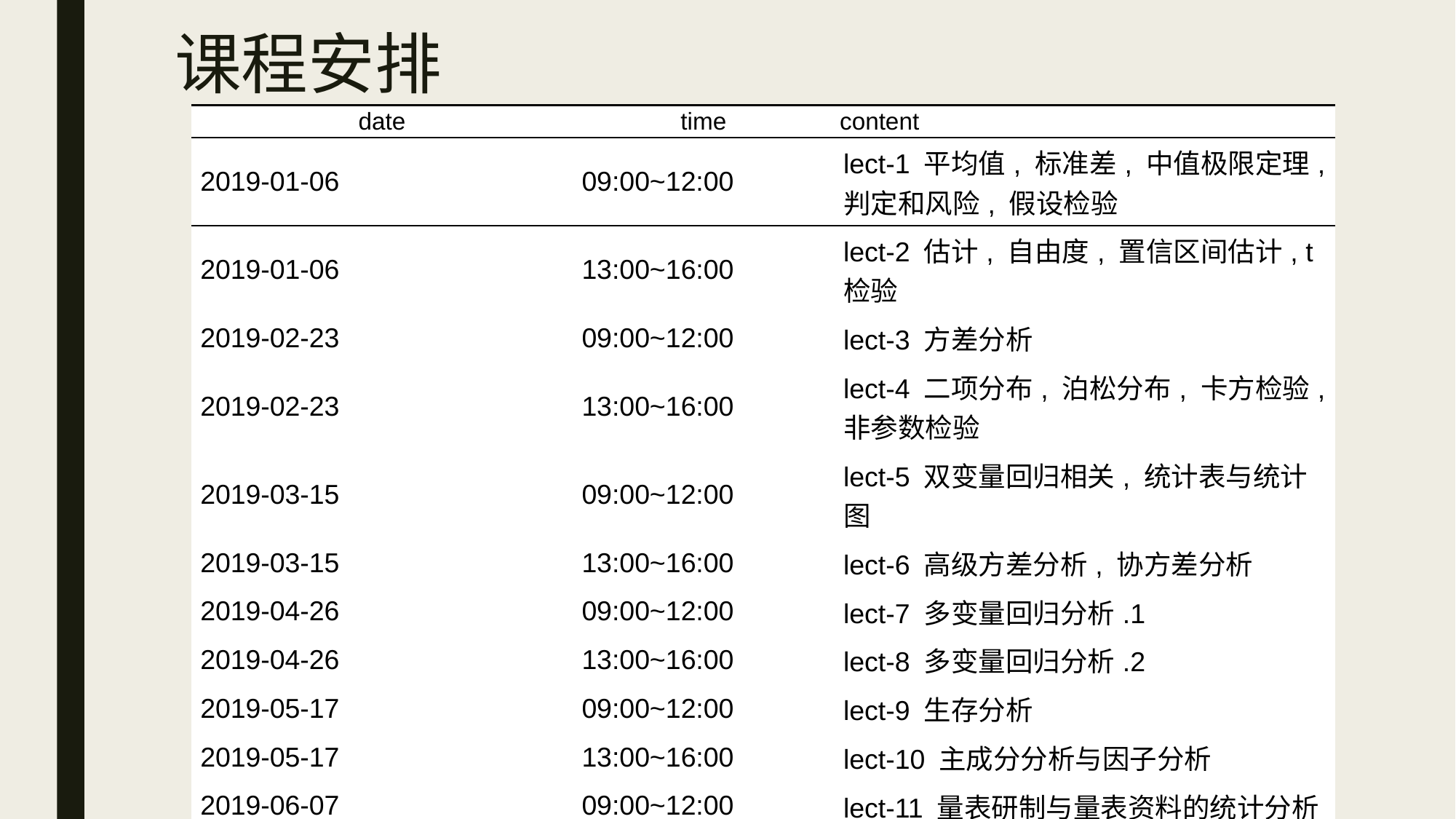

# 课程安排
| date | time | content |
| --- | --- | --- |
| 2019-01-06 | 09:00~12:00 | lect-1 平均值, 标准差, 中值极限定理, 判定和风险, 假设检验 |
| 2019-01-06 | 13:00~16:00 | lect-2 估计, 自由度, 置信区间估计, t检验 |
| 2019-02-23 | 09:00~12:00 | lect-3 方差分析 |
| 2019-02-23 | 13:00~16:00 | lect-4 二项分布, 泊松分布, 卡方检验, 非参数检验 |
| 2019-03-15 | 09:00~12:00 | lect-5 双变量回归相关, 统计表与统计图 |
| 2019-03-15 | 13:00~16:00 | lect-6 高级方差分析, 协方差分析 |
| 2019-04-26 | 09:00~12:00 | lect-7 多变量回归分析.1 |
| 2019-04-26 | 13:00~16:00 | lect-8 多变量回归分析.2 |
| 2019-05-17 | 09:00~12:00 | lect-9 生存分析 |
| 2019-05-17 | 13:00~16:00 | lect-10 主成分分析与因子分析 |
| 2019-06-07 | 09:00~12:00 | lect-11 量表研制与量表资料的统计分析 |
| 2019-06-07 | 13:00~16:00 | lect-12 文献常用统计分析讲解 |
| 2019-06-28 | 09:00~12:00 | 复习课 |
| 2019-06-28 | 13:00~16:00 | 期末考试 |